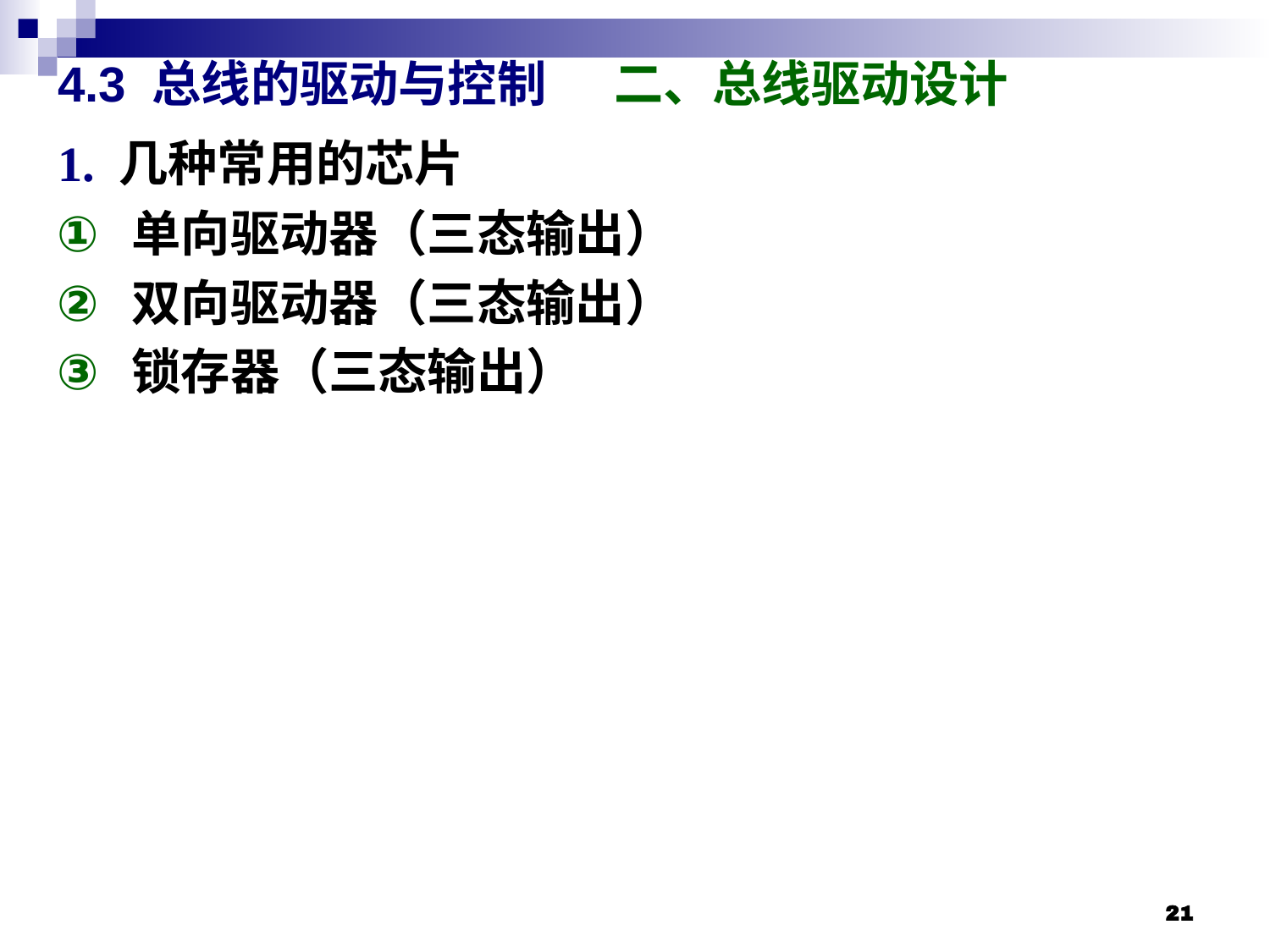

# 4.3 总线的驱动与控制      二、总线驱动设计
1. 几种常用的芯片
单向驱动器（三态输出）
双向驱动器（三态输出）
锁存器（三态输出）
21